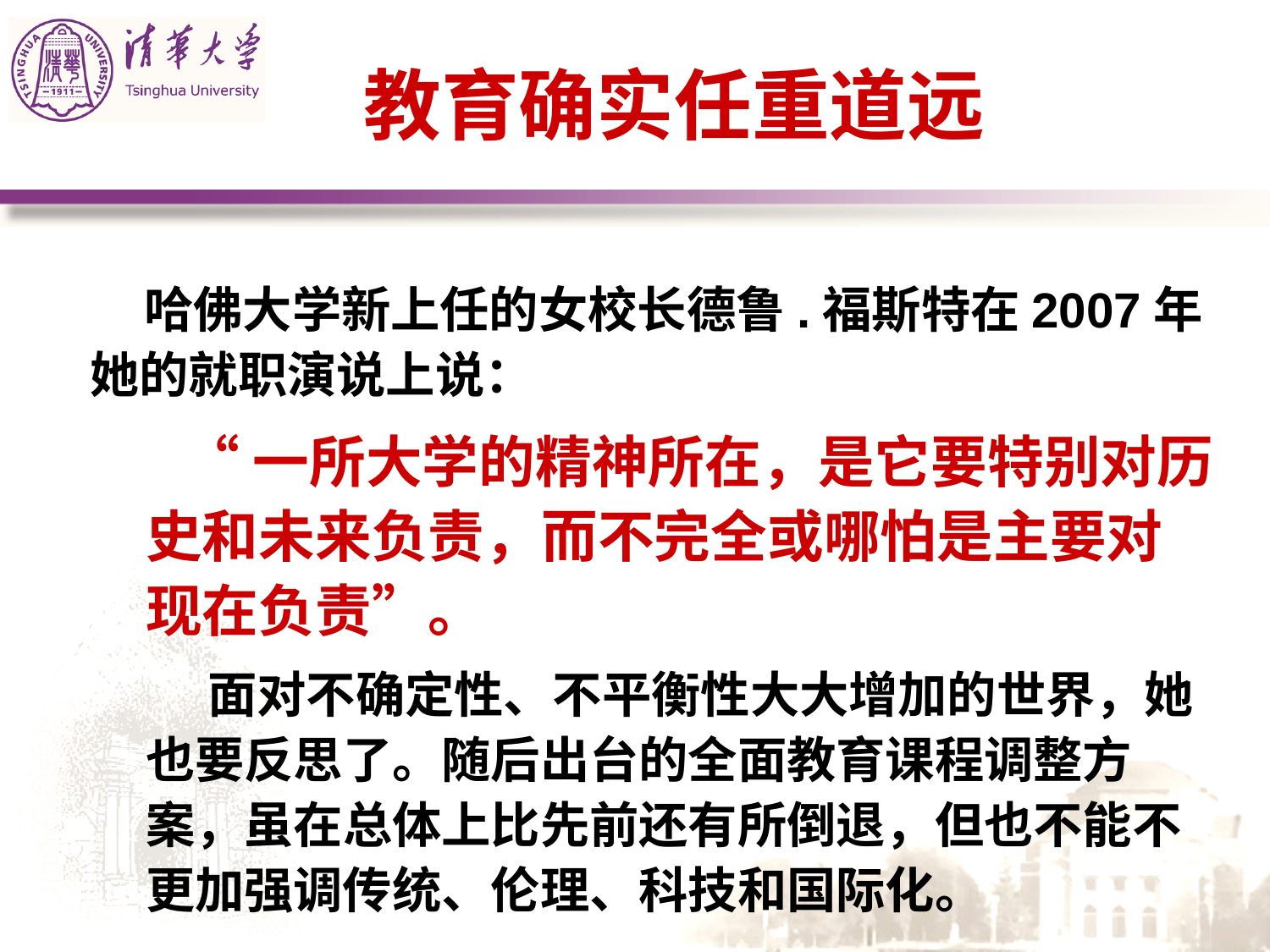

# 教育确实任重道远
        哈佛大学新上任的女校长德鲁.福斯特在2007年她的就职演说上说：
       “一所大学的精神所在，是它要特别对历史和未来负责，而不完全或哪怕是主要对现在负责”。
        面对不确定性、不平衡性大大增加的世界，她也要反思了。随后出台的全面教育课程调整方案，虽在总体上比先前还有所倒退，但也不能不更加强调传统、伦理、科技和国际化。